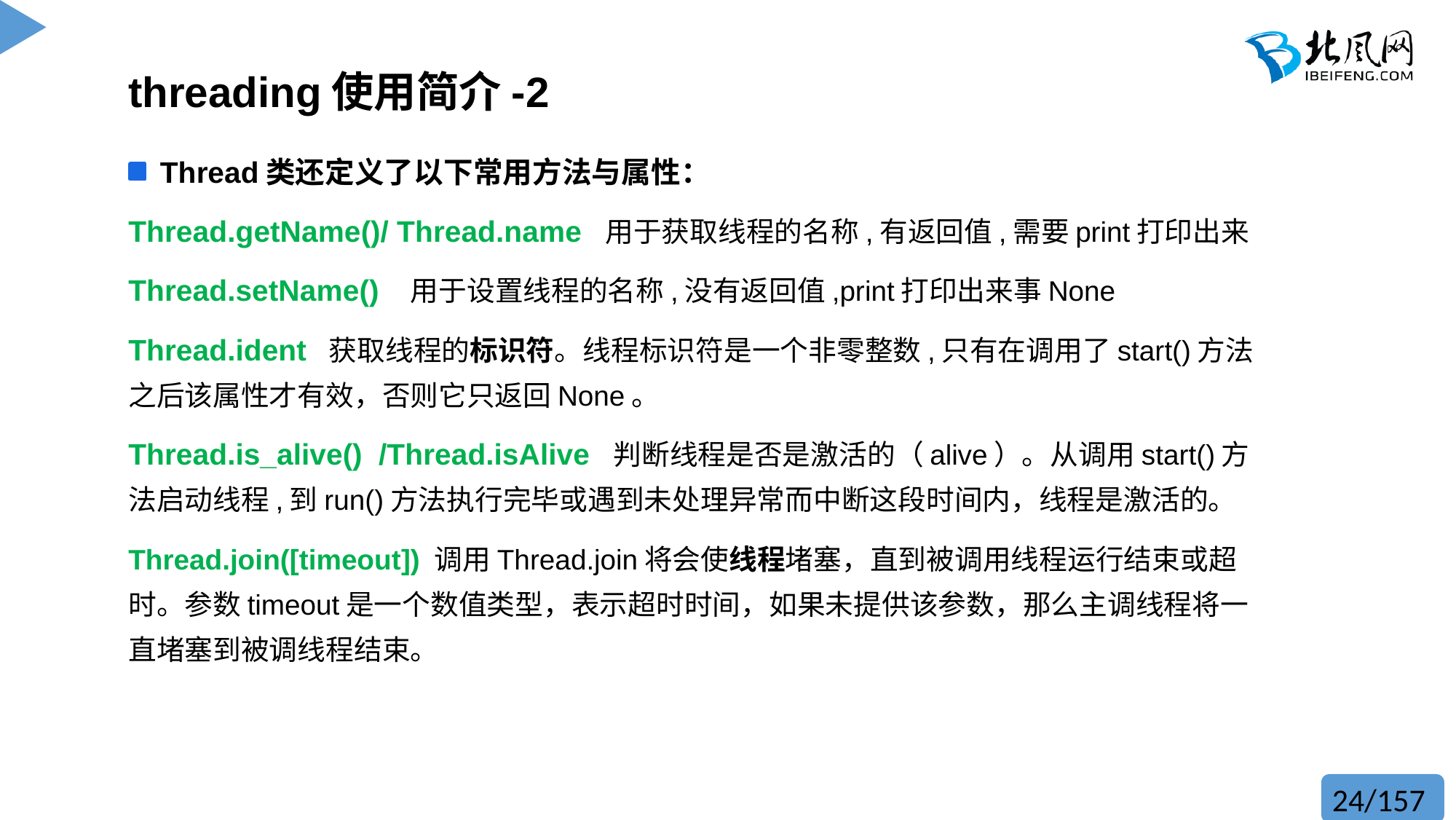

# threading使用简介-2
Thread类还定义了以下常用方法与属性：
Thread.getName()/ Thread.name  用于获取线程的名称,有返回值,需要print打印出来
Thread.setName()   用于设置线程的名称,没有返回值,print打印出来事None
Thread.ident  获取线程的标识符。线程标识符是一个非零整数,只有在调用了start()方法之后该属性才有效，否则它只返回None。
Thread.is_alive()  /Thread.isAlive  判断线程是否是激活的（alive）。从调用start()方法启动线程,到run()方法执行完毕或遇到未处理异常而中断这段时间内，线程是激活的。
Thread.join([timeout]) 调用Thread.join将会使线程堵塞，直到被调用线程运行结束或超时。参数timeout是一个数值类型，表示超时时间，如果未提供该参数，那么主调线程将一直堵塞到被调线程结束。